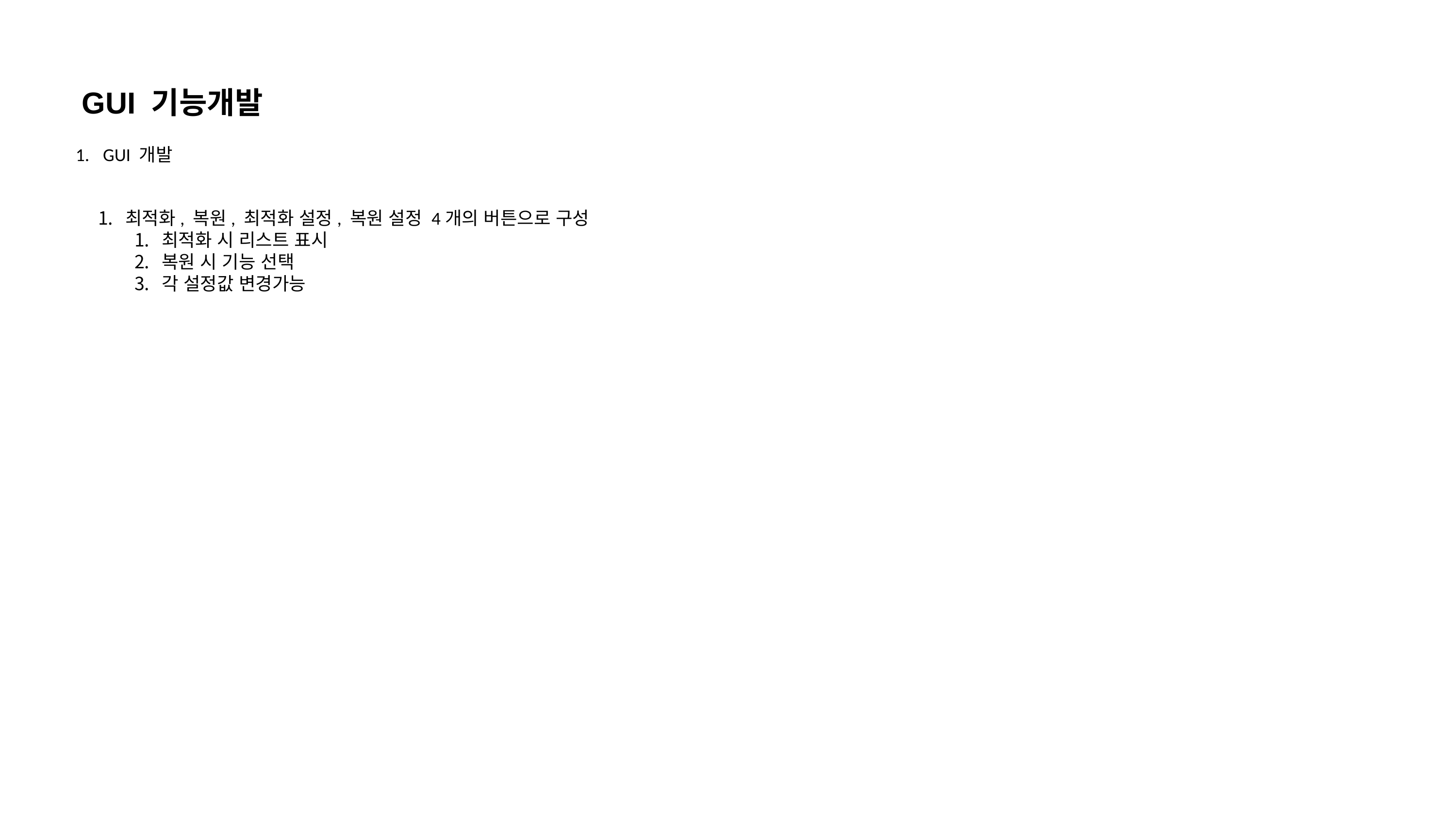

GUI 기능개발
GUI 개발
최적화, 복원, 최적화 설정, 복원 설정 4개의 버튼으로 구성
최적화 시 리스트 표시
복원 시 기능 선택
각 설정값 변경가능